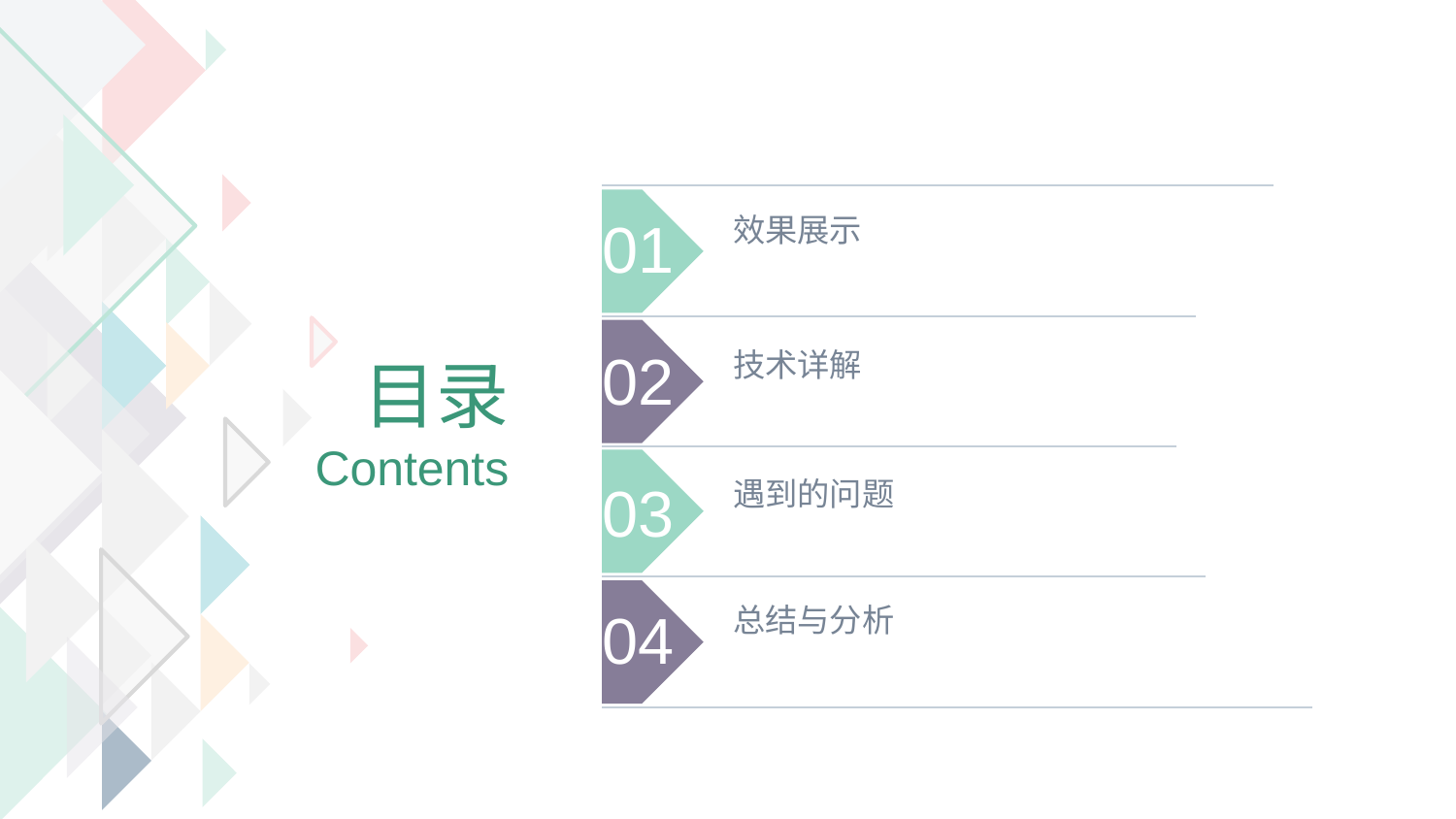

01
效果展示

02
技术详解
目录
Contents

03
遇到的问题

04
总结与分析